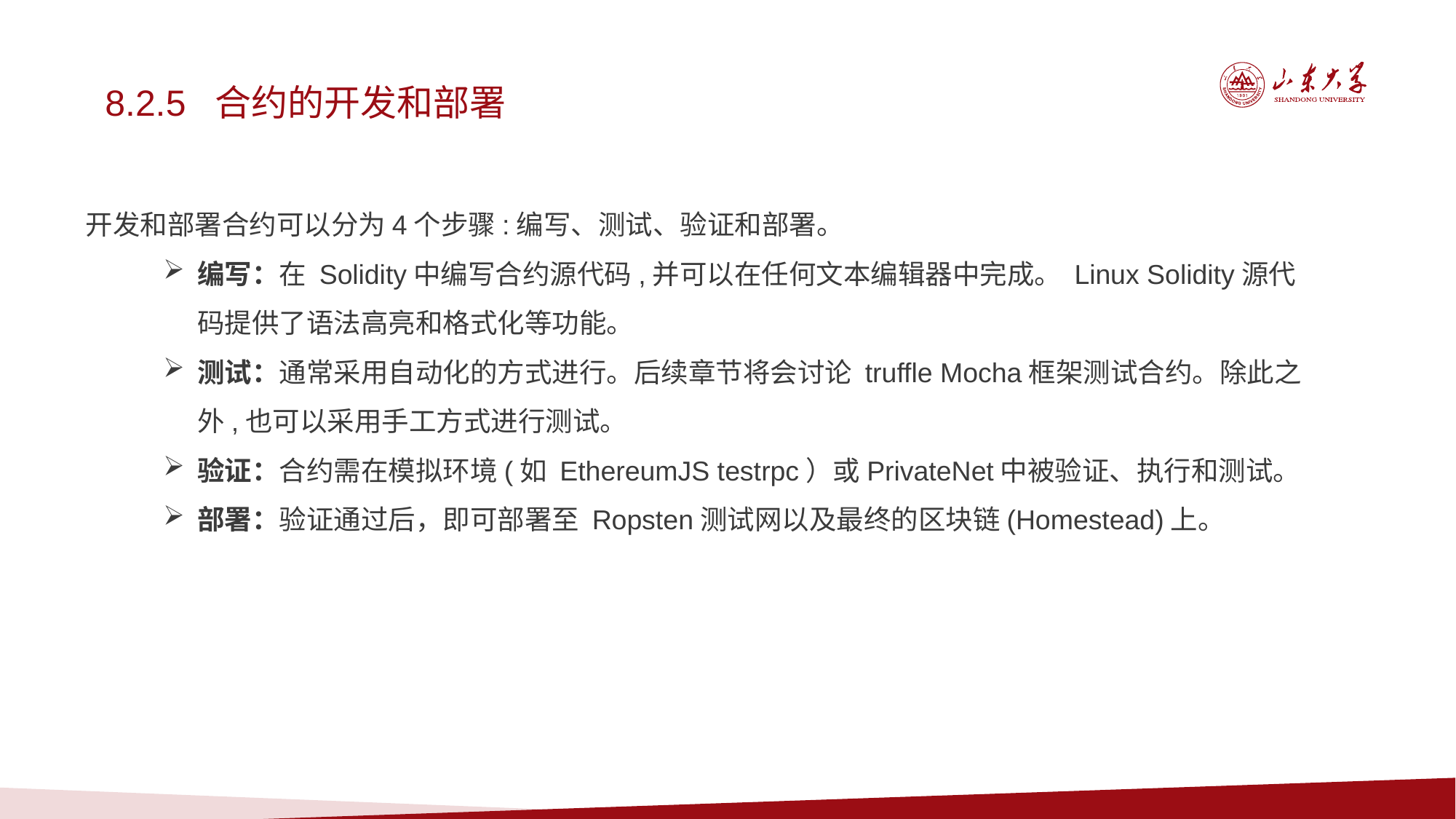

8.2.5  合约的开发和部署

    开发和部署合约可以分为4个步骤:编写、测试、验证和部署。
编写：在 Solidity中编写合约源代码,并可以在任何文本编辑器中完成。 Linux Solidity源代码提供了语法高亮和格式化等功能。
测试：通常采用自动化的方式进行。后续章节将会讨论 truffle Mocha框架测试合约。除此之外,也可以采用手工方式进行测试。
验证：合约需在模拟环境(如 EthereumJS testrpc）或PrivateNet中被验证、执行和测试。
部署：验证通过后，即可部署至 Ropsten测试网以及最终的区块链(Homestead)上。